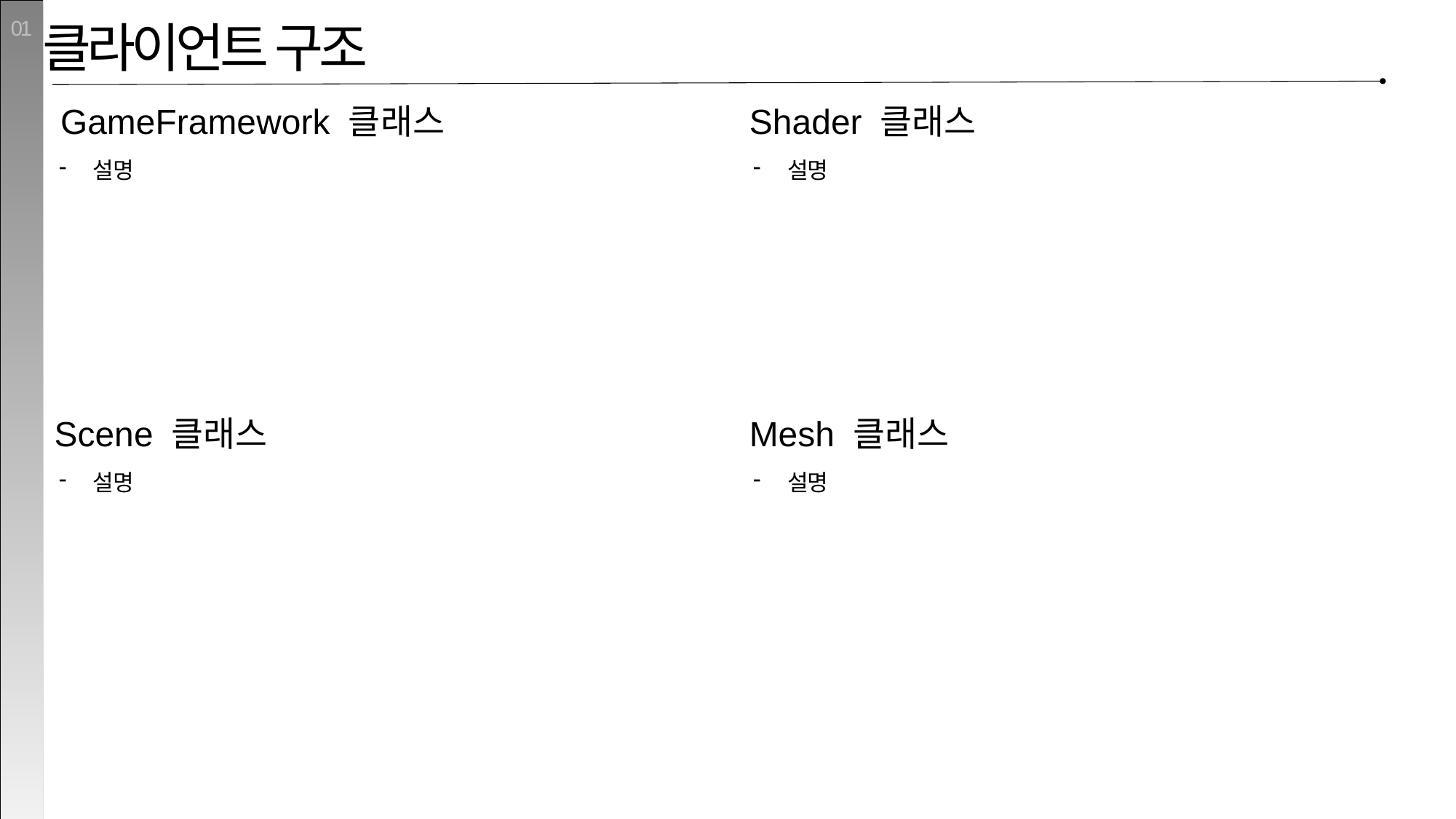

01
클라이언트 구조
GameFramework 클래스
Shader 클래스
설명
설명

Scene 클래스
Mesh 클래스
설명
설명